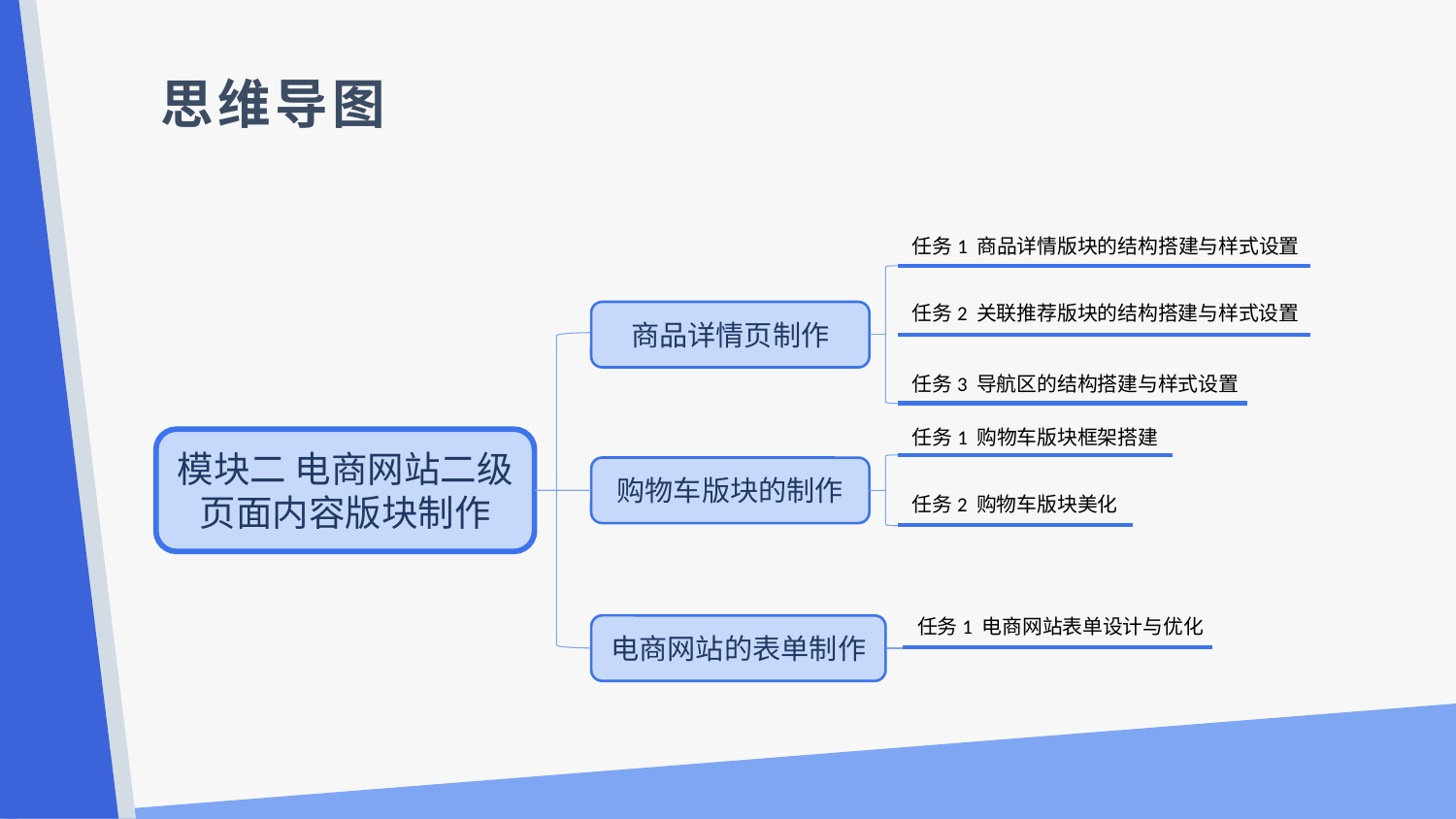

思维导图
任务1 商品详情版块的结构搭建与样式设置

任务2 关联推荐版块的结构搭建与样式设置
商品详情页制作

任务3 导航区的结构搭建与样式设置
任务1 购物车版块框架搭建
模块二 电商网站二级页面内容版块制作

购物车版块的制作
任务2 购物车版块美化
任务1 电商网站表单设计与优化
电商网站的表单制作